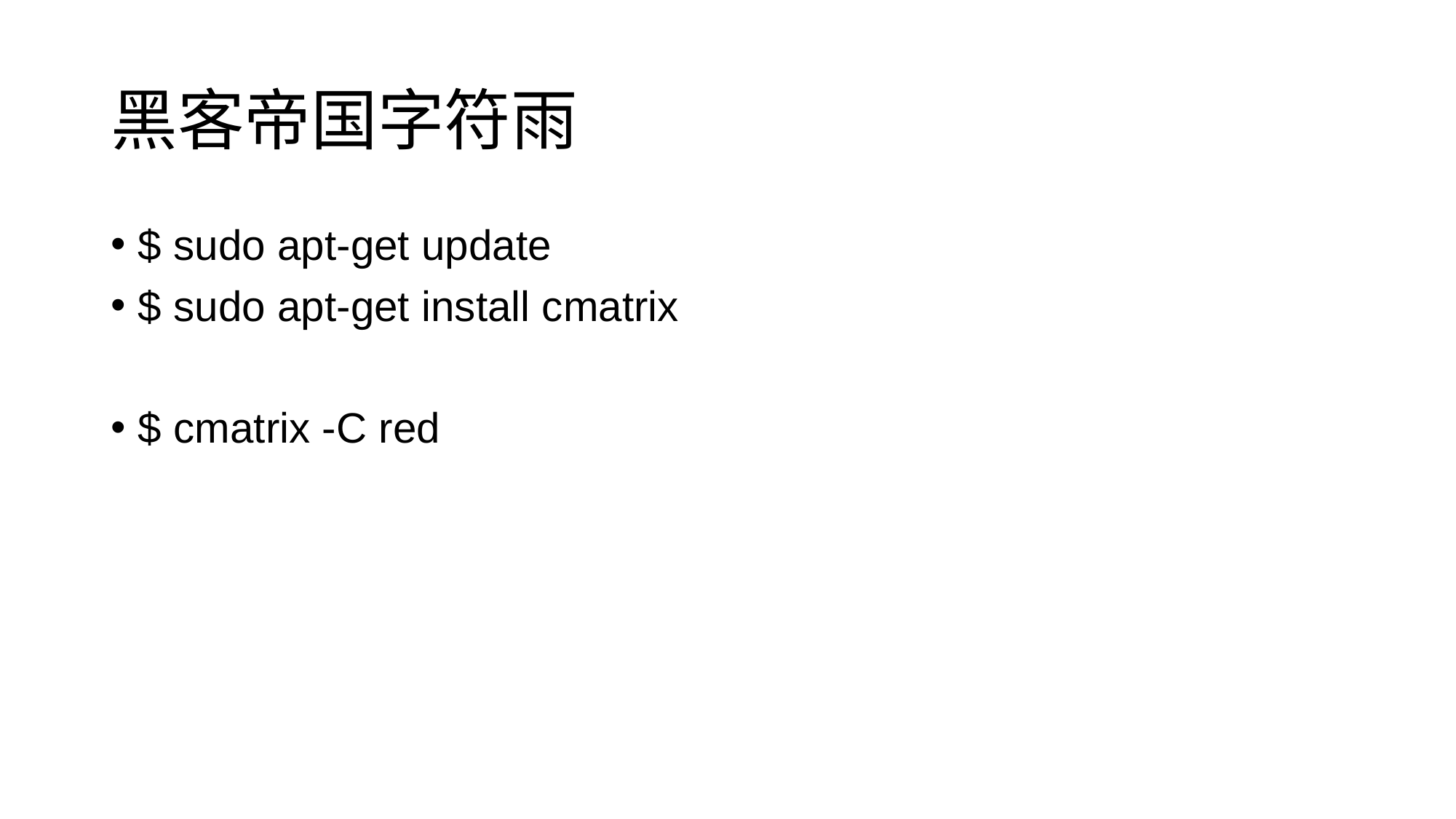

# 黑客帝国字符雨
$ sudo apt-get update
$ sudo apt-get install cmatrix

$ cmatrix -C red